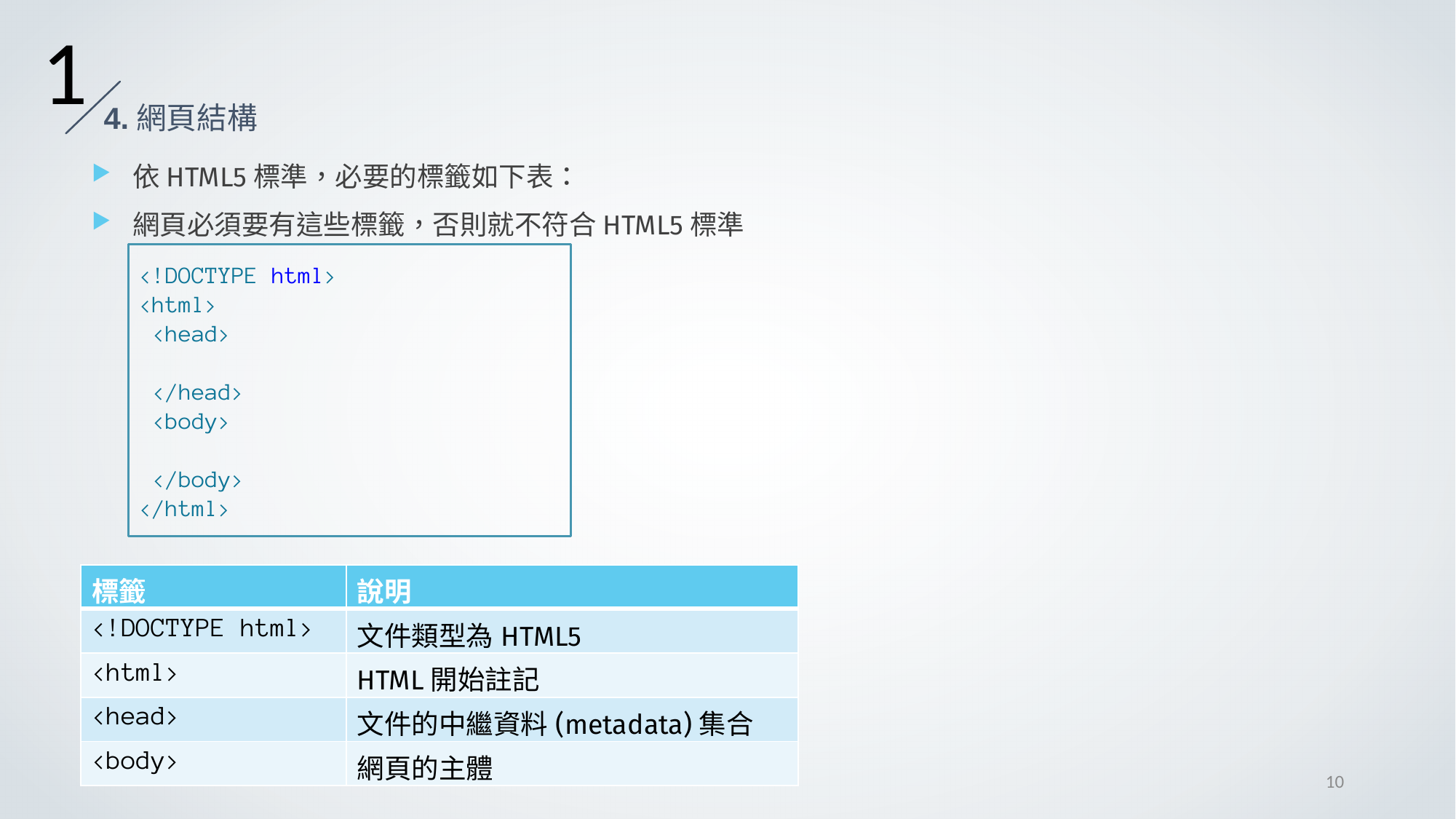

1
4.網頁結構
依HTML5標準，必要的標籤如下表：
網頁必須要有這些標籤，否則就不符合HTML5標準
<!DOCTYPE html>
<html>
 <head>

 </head>
 <body>

 </body>
</html>
| 標籤 | 說明 |
| --- | --- |
| <!DOCTYPE html> | 文件類型為HTML5 |
| <html> | HTML開始註記 |
| <head> | 文件的中繼資料(metadata)集合 |
| <body> | 網頁的主體 |
10